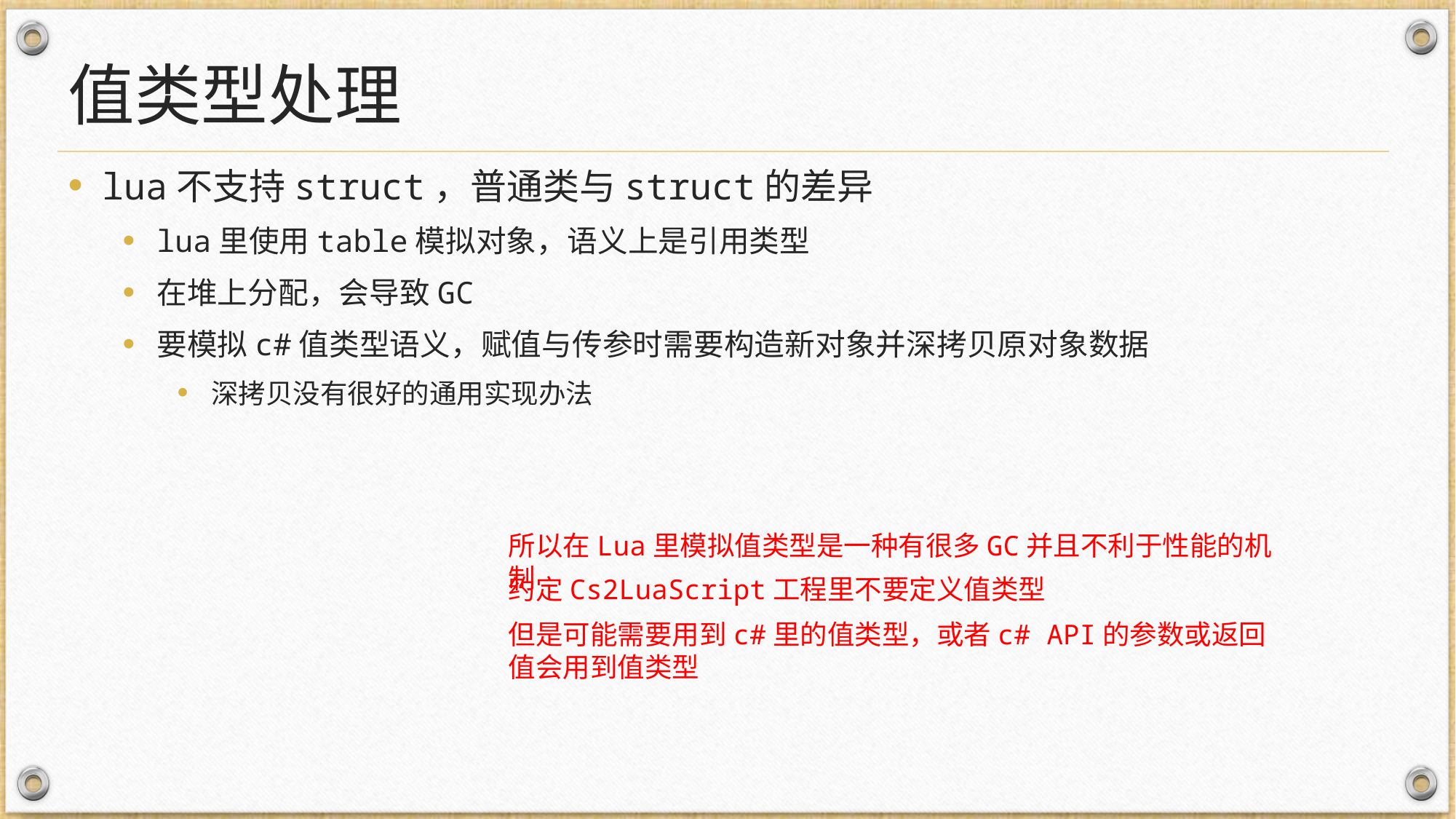

# 值类型处理
lua不支持struct，普通类与struct的差异
lua里使用table模拟对象，语义上是引用类型
在堆上分配，会导致GC
要模拟c#值类型语义，赋值与传参时需要构造新对象并深拷贝原对象数据
深拷贝没有很好的通用实现办法
所以在Lua里模拟值类型是一种有很多GC并且不利于性能的机制
约定Cs2LuaScript工程里不要定义值类型
但是可能需要用到c#里的值类型，或者c# API的参数或返回值会用到值类型